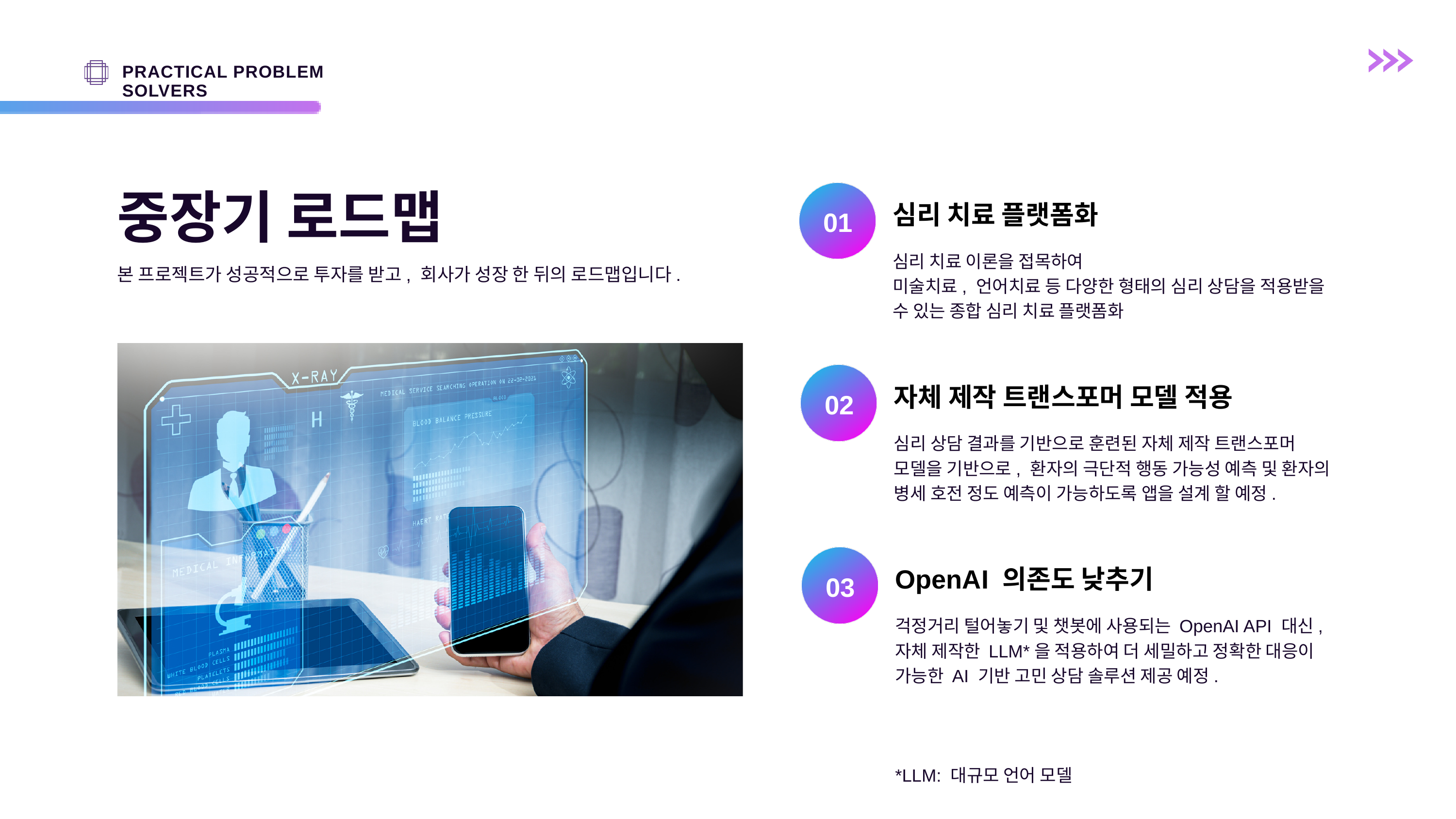

PRACTICAL PROBLEM SOLVERS

중장기 로드맵

심리 치료 플랫폼화
01
심리 치료 이론을 접목하여
미술치료, 언어치료 등 다양한 형태의 심리 상담을 적용받을 수 있는 종합 심리 치료 플랫폼화
본 프로젝트가 성공적으로 투자를 받고, 회사가 성장 한 뒤의 로드맵입니다.

자체 제작 트랜스포머 모델 적용
02
심리 상담 결과를 기반으로 훈련된 자체 제작 트랜스포머
모델을 기반으로, 환자의 극단적 행동 가능성 예측 및 환자의
병세 호전 정도 예측이 가능하도록 앱을 설계 할 예정.

OpenAI 의존도 낮추기
03
걱정거리 털어놓기 및 챗봇에 사용되는 OpenAI API 대신,
자체 제작한 LLM*을 적용하여 더 세밀하고 정확한 대응이 가능한 AI 기반 고민 상담 솔루션 제공 예정.

*LLM: 대규모 언어 모델